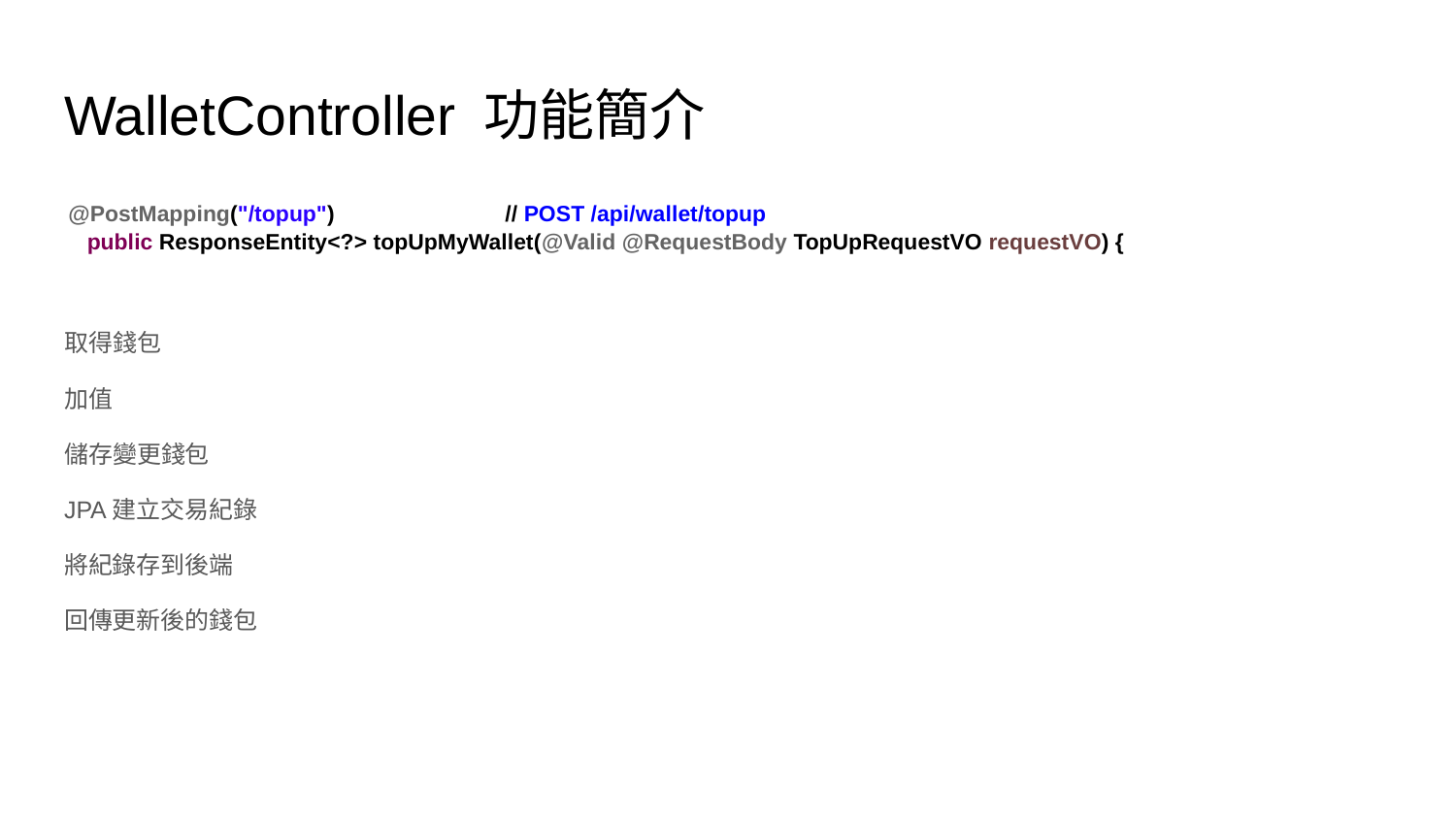

# WalletController 功能簡介
@PostMapping("/topup")		// POST /api/wallet/topup
   public ResponseEntity<?> topUpMyWallet(@Valid @RequestBody TopUpRequestVO requestVO) {

取得錢包
加值
儲存變更錢包
JPA建立交易紀錄
將紀錄存到後端
回傳更新後的錢包